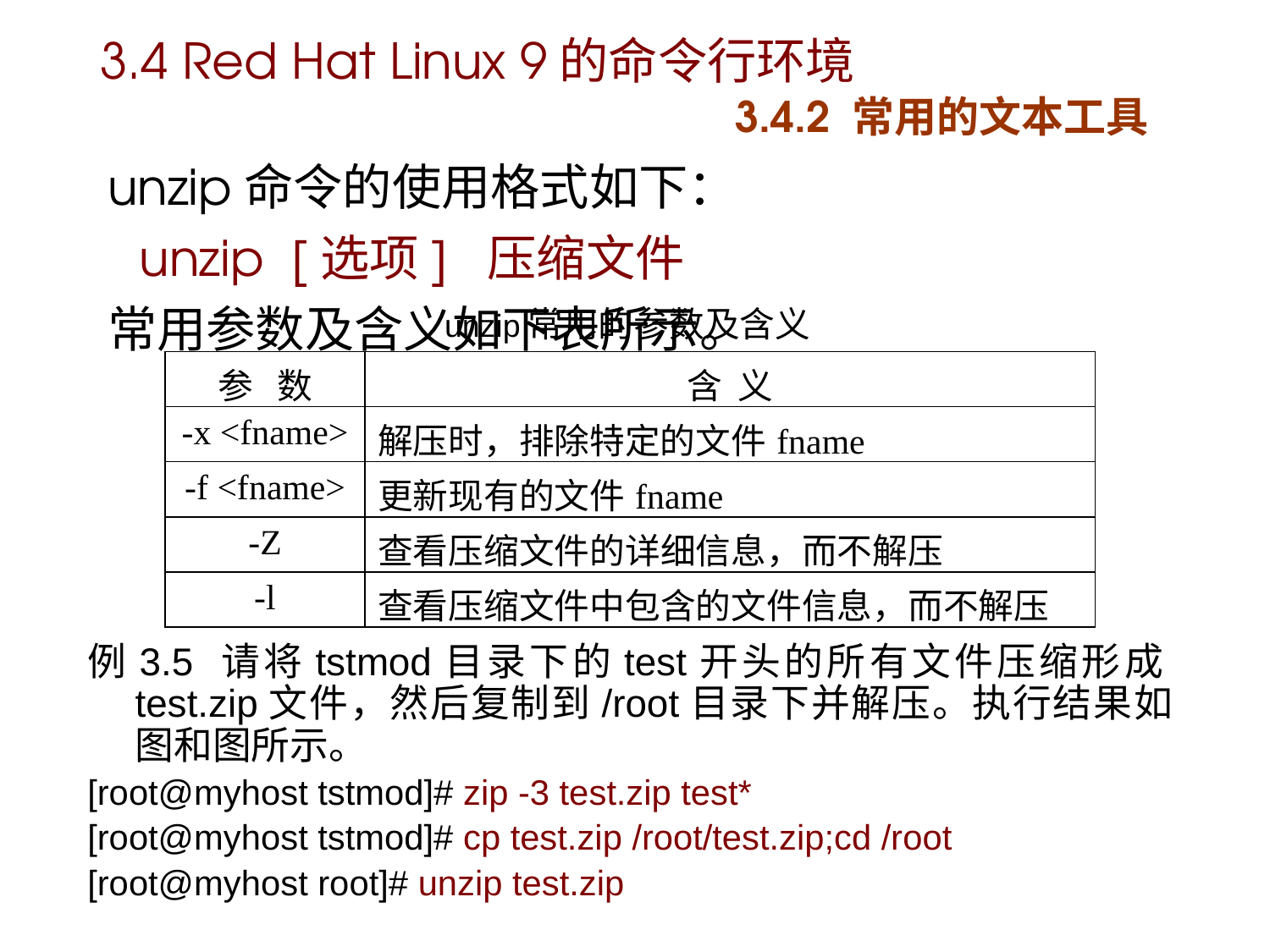

# 3.4 Red Hat Linux 9的命令行环境 3.4.2 常用的文本工具
unzip命令的使用格式如下：
	unzip  [选项]  压缩文件
常用参数及含义如下表所示。
 unzip常用的参数及含义
| 参 数 | 含 义 |
| --- | --- |
| -x <fname> | 解压时，排除特定的文件fname |
| -f <fname> | 更新现有的文件fname |
| -Z | 查看压缩文件的详细信息，而不解压 |
| -l | 查看压缩文件中包含的文件信息，而不解压 |
例3.5 请将tstmod目录下的test开头的所有文件压缩形成test.zip文件，然后复制到/root目录下并解压。执行结果如图和图所示。
[root@myhost tstmod]# zip -3 test.zip test*
[root@myhost tstmod]# cp test.zip /root/test.zip;cd /root
[root@myhost root]# unzip test.zip